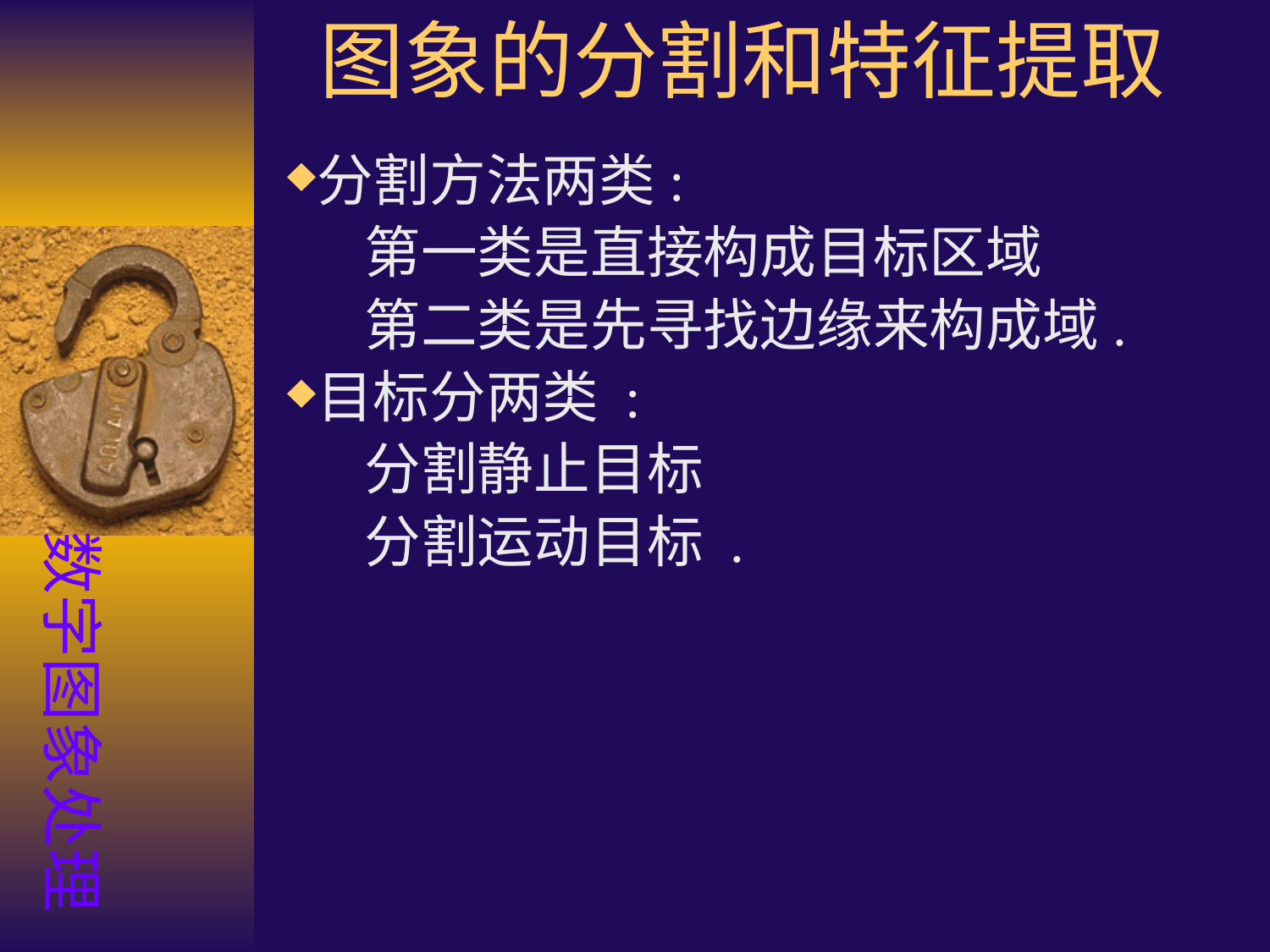

图象的分割和特征提取
分割方法两类:
     第一类是直接构成目标区域
     第二类是先寻找边缘来构成域.
目标分两类 :
     分割静止目标
     分割运动目标 .

数字图象处理